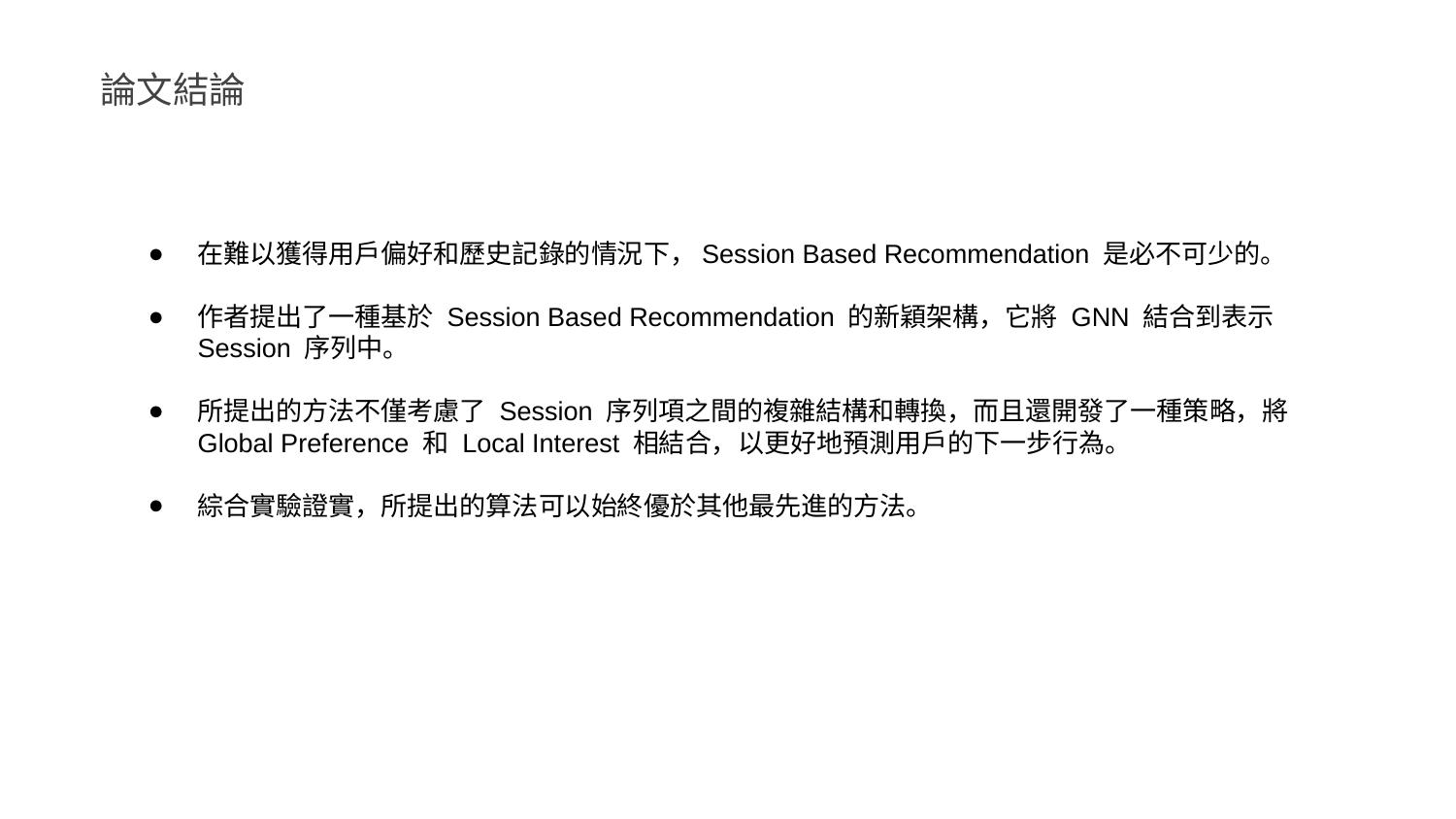

論文結論
在難以獲得用戶偏好和歷史記錄的情況下，Session Based Recommendation 是必不可少的。

作者提出了一種基於 Session Based Recommendation 的新穎架構，它將 GNN 結合到表示 Session 序列中。

所提出的方法不僅考慮了 Session 序列項之間的複雜結構和轉換，而且還開發了一種策略，將 Global Preference 和 Local Interest 相結合，以更好地預測用戶的下一步行為。

綜合實驗證實，所提出的算法可以始終優於其他最先進的方法。